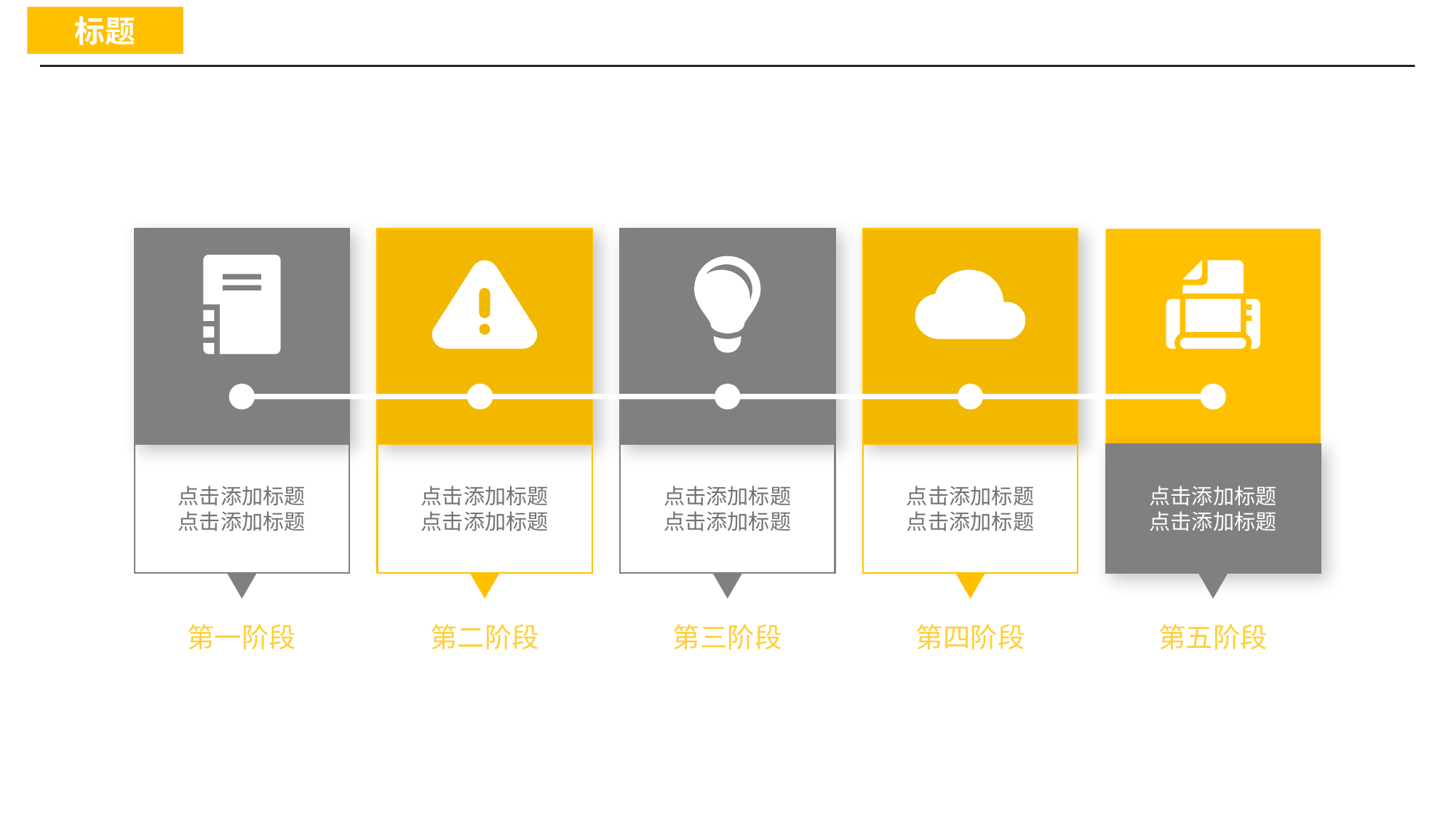

标题

点击添加标题
点击添加标题
点击添加标题
点击添加标题
点击添加标题
点击添加标题
点击添加标题
点击添加标题
点击添加标题
点击添加标题

第一阶段
第二阶段
第三阶段
第四阶段
第五阶段